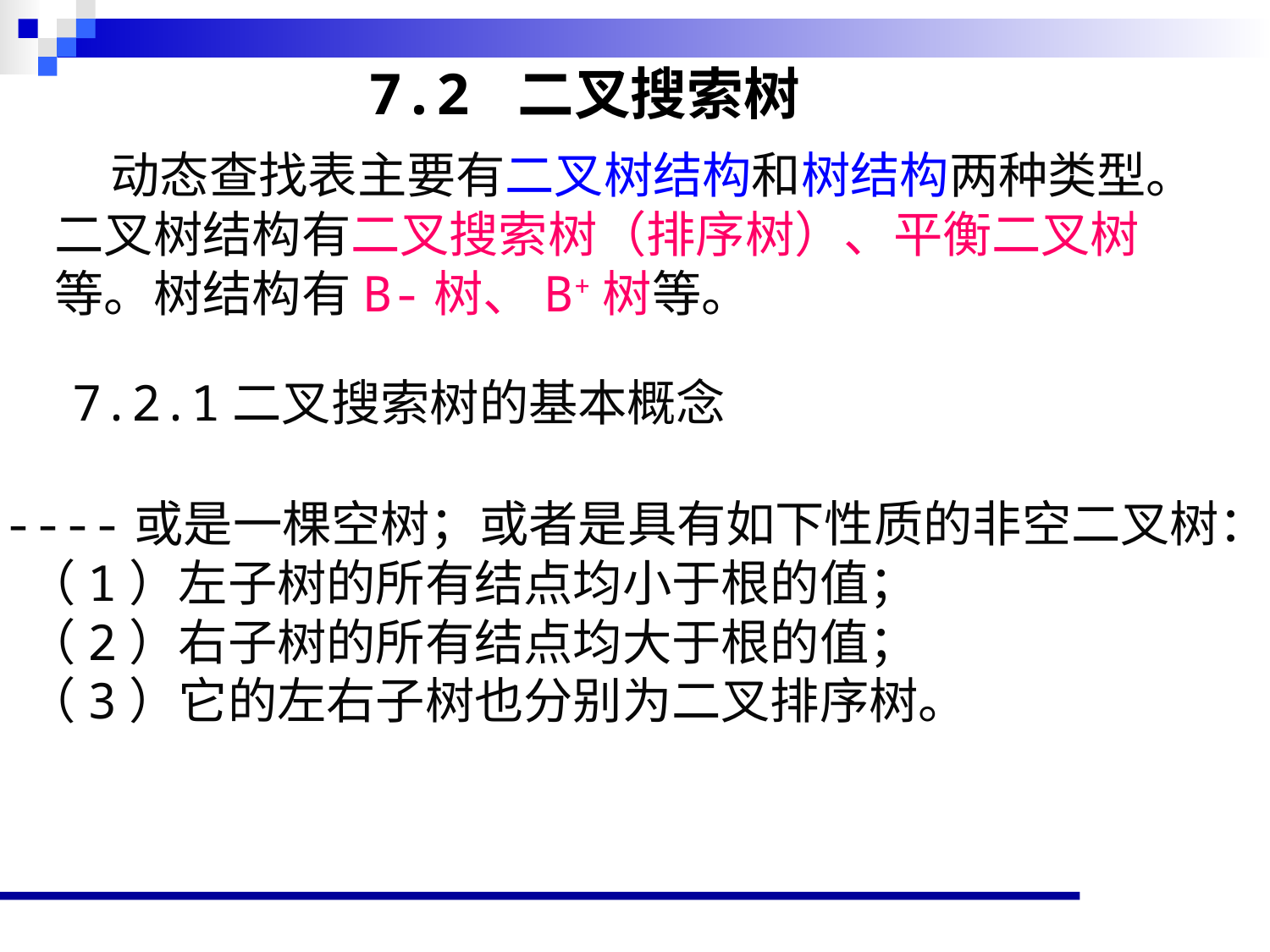

# 7.2 二叉搜索树
    动态查找表主要有二叉树结构和树结构两种类型。二叉树结构有二叉搜索树（排序树）、平衡二叉树等。树结构有B-树、B+树等。

7.2.1二叉搜索树的基本概念
----或是一棵空树；或者是具有如下性质的非空二叉树：
 （1）左子树的所有结点均小于根的值；
 （2）右子树的所有结点均大于根的值；
 （3）它的左右子树也分别为二叉排序树。